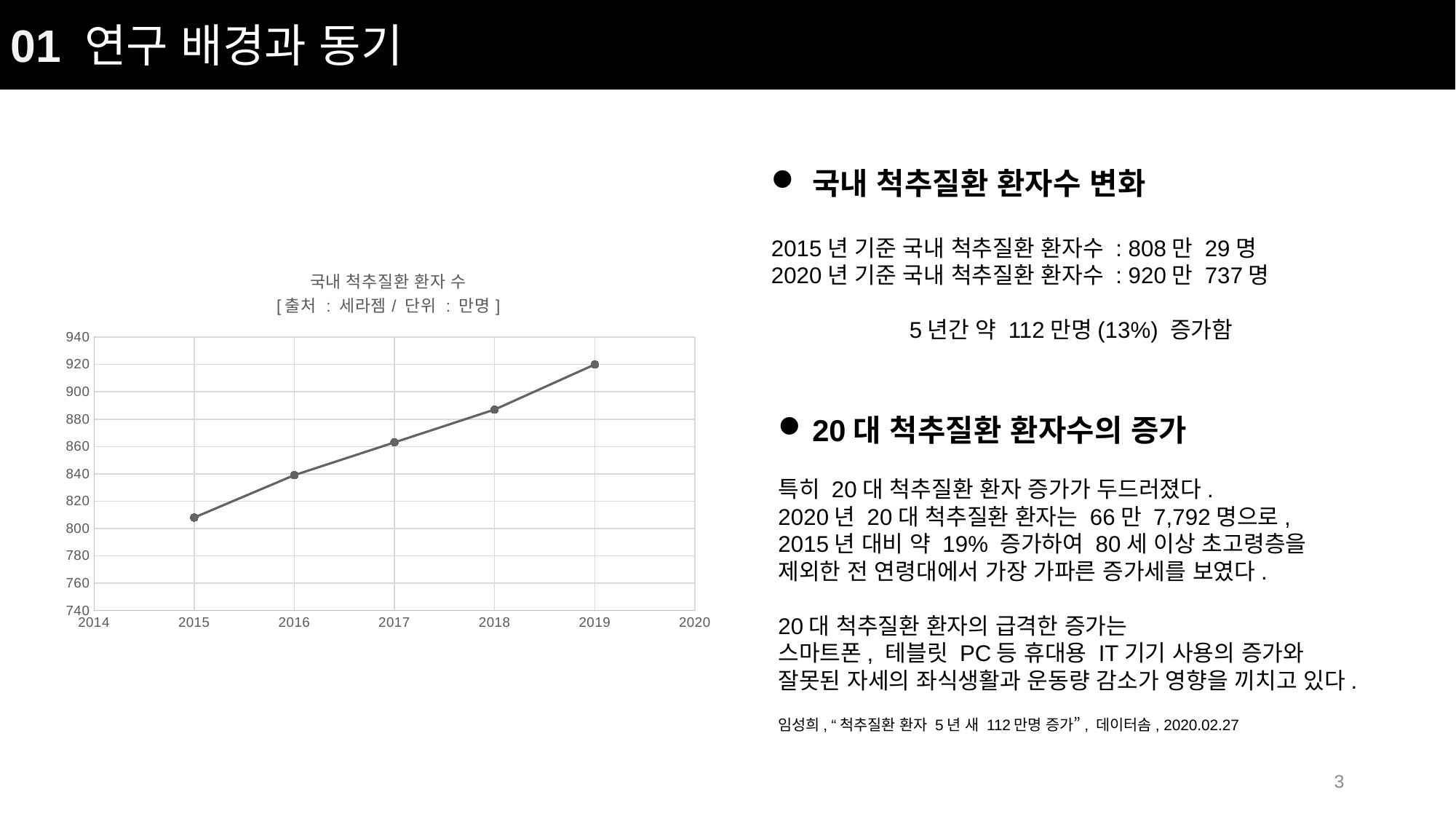

01 연구 배경과 동기
국내 척추질환 환자수 변화

2015년 기준 국내 척추질환 환자수 : 808만 29명
2020년 기준 국내 척추질환 환자수 : 920만 737명

5년간 약 112만명(13%) 증가함

### Chart: 국내 척추질환 환자 수
[출처 : 세라젬/ 단위 : 만명]

| Category |  |
|---|---|
20대 척추질환 환자수의 증가

특히 20대 척추질환 환자 증가가 두드러졌다.
2020년 20대 척추질환 환자는 66만 7,792명으로,
2015년 대비 약 19% 증가하여 80세 이상 초고령층을
제외한 전 연령대에서 가장 가파른 증가세를 보였다.

20대 척추질환 환자의 급격한 증가는
스마트폰, 테블릿 PC등 휴대용 IT기기 사용의 증가와
잘못된 자세의 좌식생활과 운동량 감소가 영향을 끼치고 있다.

임성희, “척추질환 환자 5년 새 112만명 증가”, 데이터솜, 2020.02.27
3